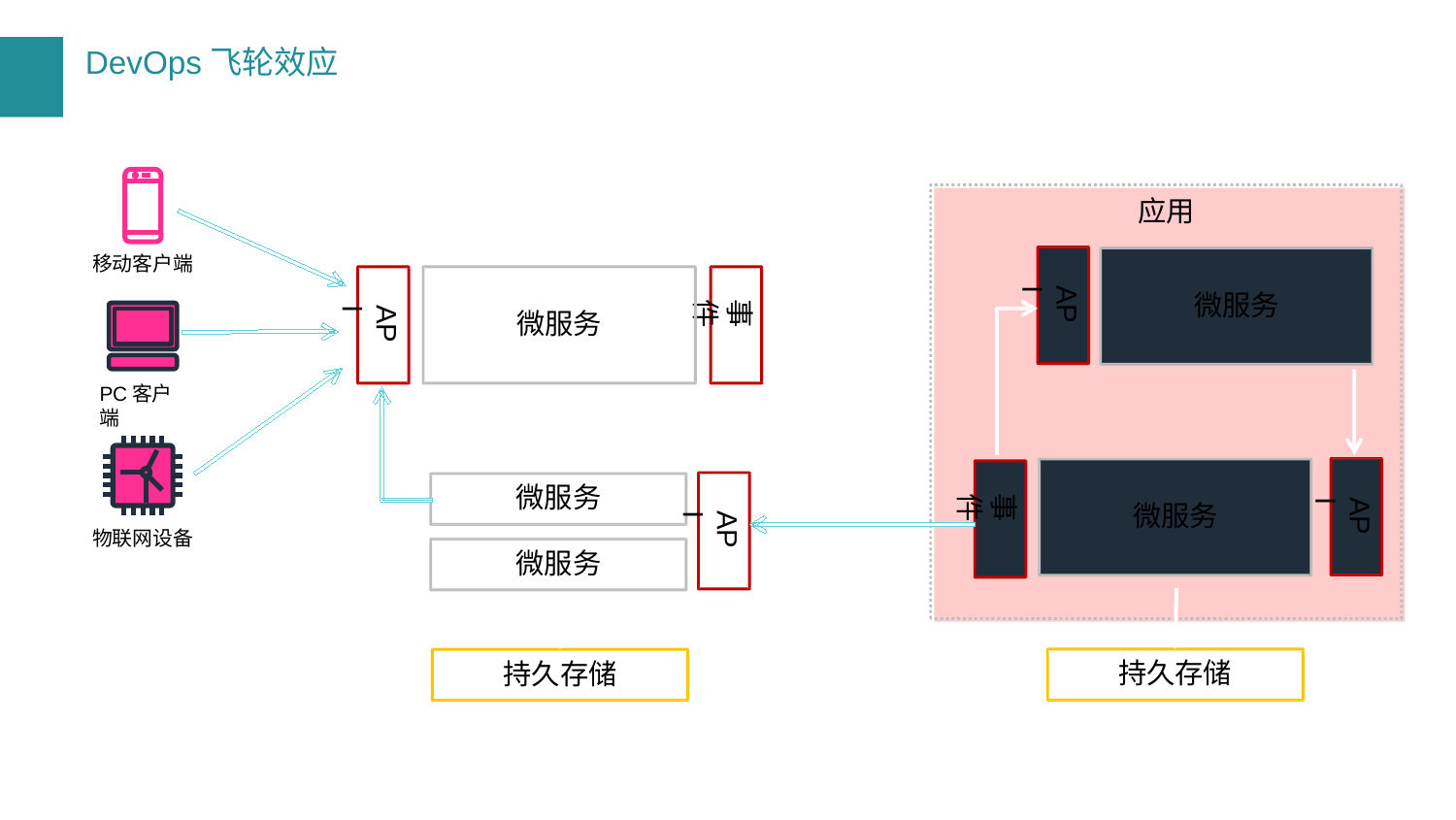

应用

移动客户端

API
微服务
事件

API

微服务

PC客户端

微服务
微服务

事件
API

微服务

API

物联网设备

持久存储
持久存储